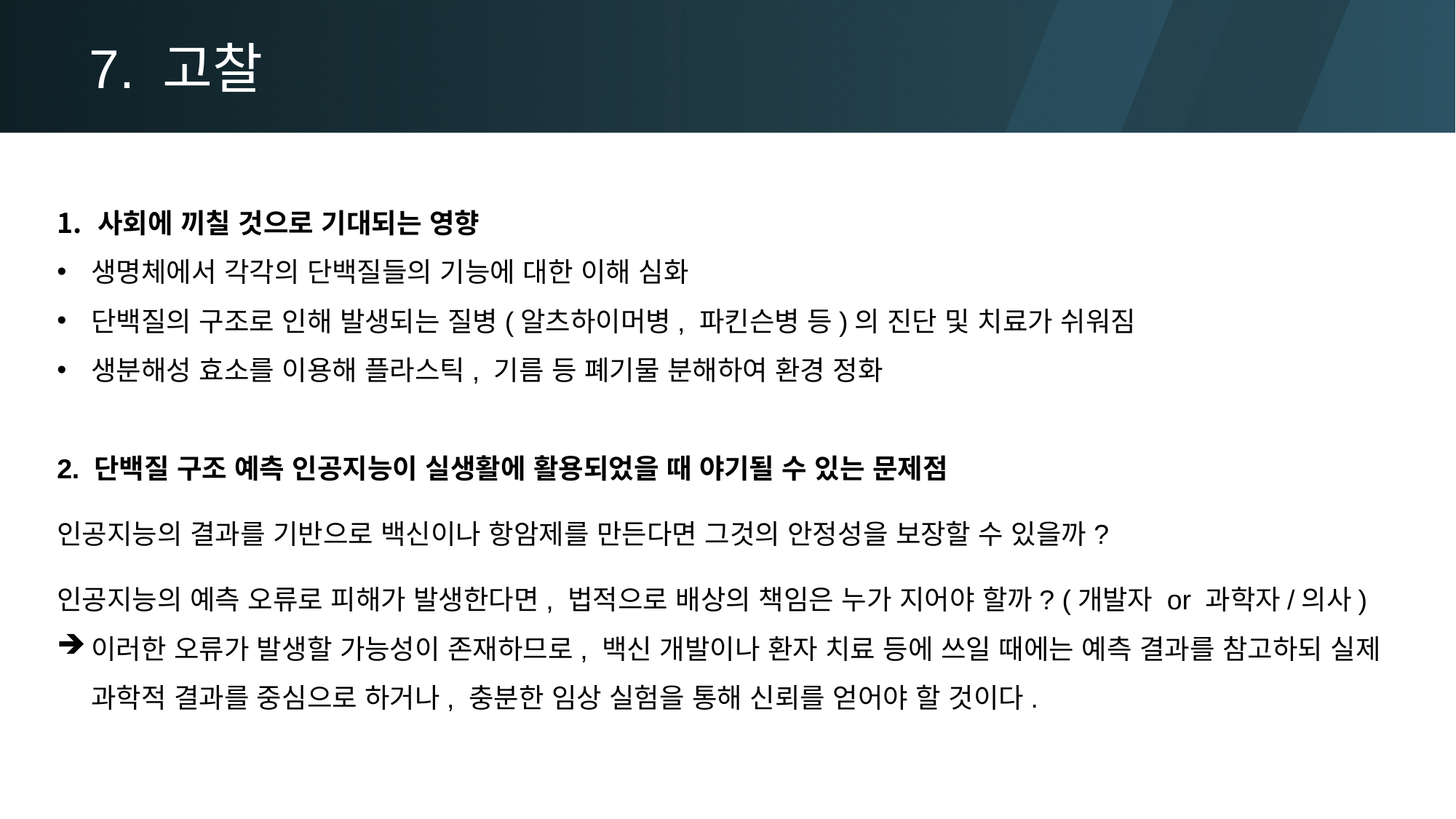

7. 고찰
사회에 끼칠 것으로 기대되는 영향
생명체에서 각각의 단백질들의 기능에 대한 이해 심화
단백질의 구조로 인해 발생되는 질병(알츠하이머병, 파킨슨병 등)의 진단 및 치료가 쉬워짐
생분해성 효소를 이용해 플라스틱, 기름 등 폐기물 분해하여 환경 정화

2. 단백질 구조 예측 인공지능이 실생활에 활용되었을 때 야기될 수 있는 문제점
인공지능의 결과를 기반으로 백신이나 항암제를 만든다면 그것의 안정성을 보장할 수 있을까?
인공지능의 예측 오류로 피해가 발생한다면, 법적으로 배상의 책임은 누가 지어야 할까? (개발자 or 과학자/의사)
이러한 오류가 발생할 가능성이 존재하므로, 백신 개발이나 환자 치료 등에 쓰일 때에는 예측 결과를 참고하되 실제 과학적 결과를 중심으로 하거나, 충분한 임상 실험을 통해 신뢰를 얻어야 할 것이다.